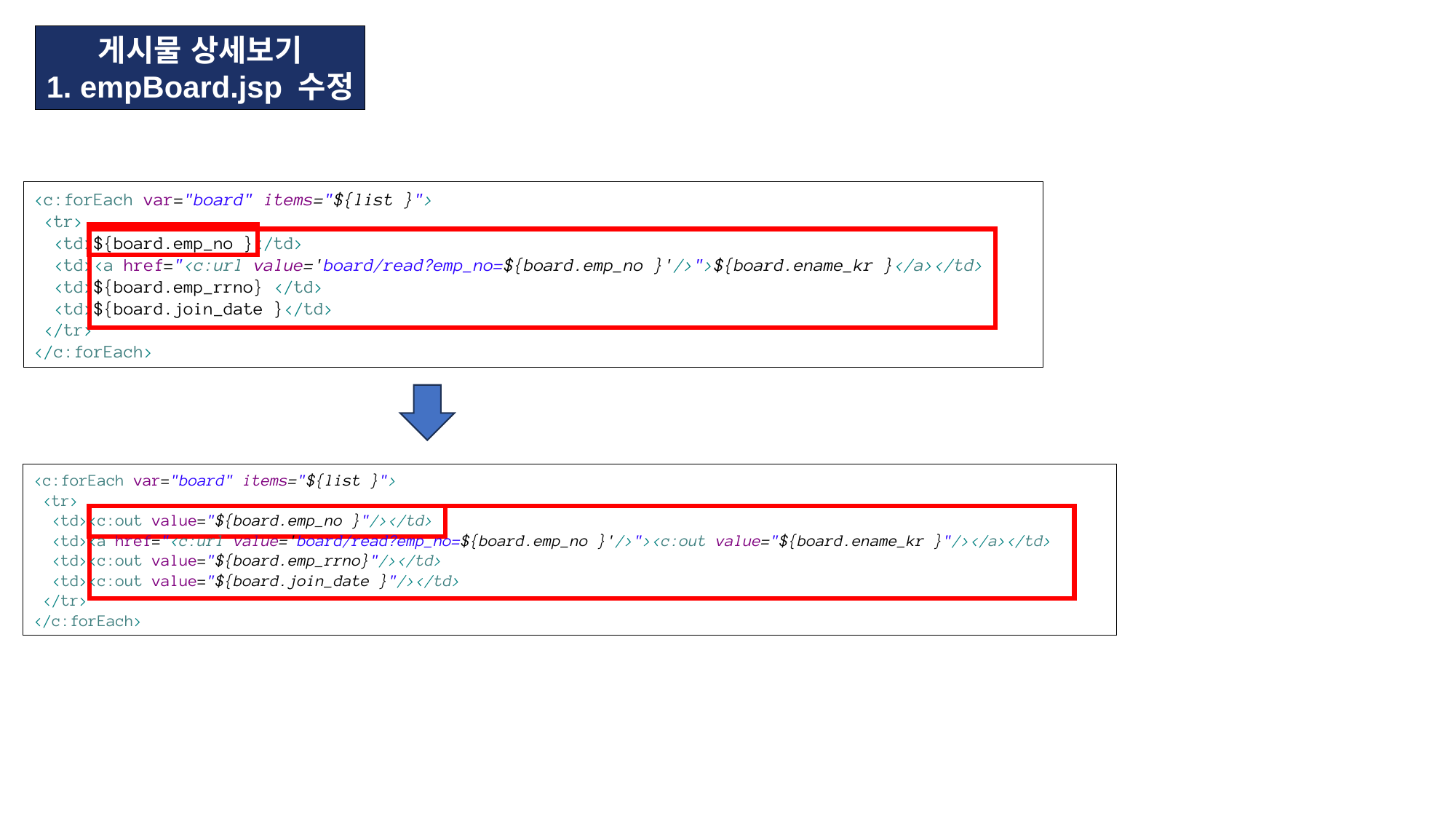

게시물 상세보기
1. empBoard.jsp 수정
<c:forEach var="board" items="${list }">
 <tr>
  <td>${board.emp_no }</td>
  <td><a href="<c:url value='board/read?emp_no=${board.emp_no }'/>">${board.ename_kr }</a></td>
  <td>${board.emp_rrno} </td>
  <td>${board.join_date }</td>
 </tr>
</c:forEach>

<c:forEach var="board" items="${list }">
 <tr>
  <td><c:out value="${board.emp_no }"/></td>
  <td><a href="<c:url value='board/read?emp_no=${board.emp_no }'/>"><c:out value="${board.ename_kr }"/></a></td>
  <td><c:out value="${board.emp_rrno}"/></td>
  <td><c:out value="${board.join_date }"/></td>
 </tr>
</c:forEach>